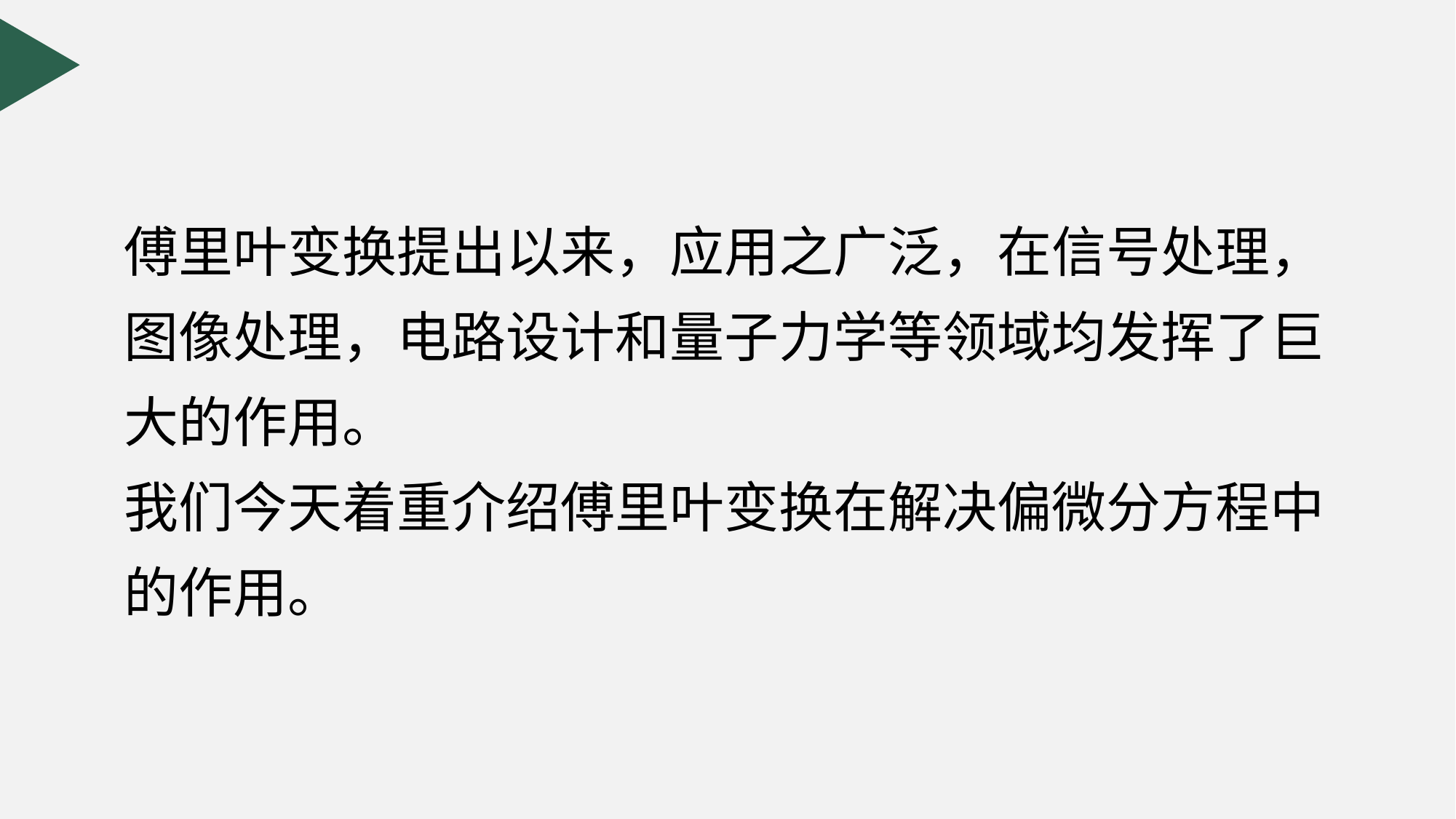

傅里叶变换提出以来，应用之广泛，在信号处理，图像处理，电路设计和量子力学等领域均发挥了巨大的作用。
我们今天着重介绍傅里叶变换在解决偏微分方程中的作用。